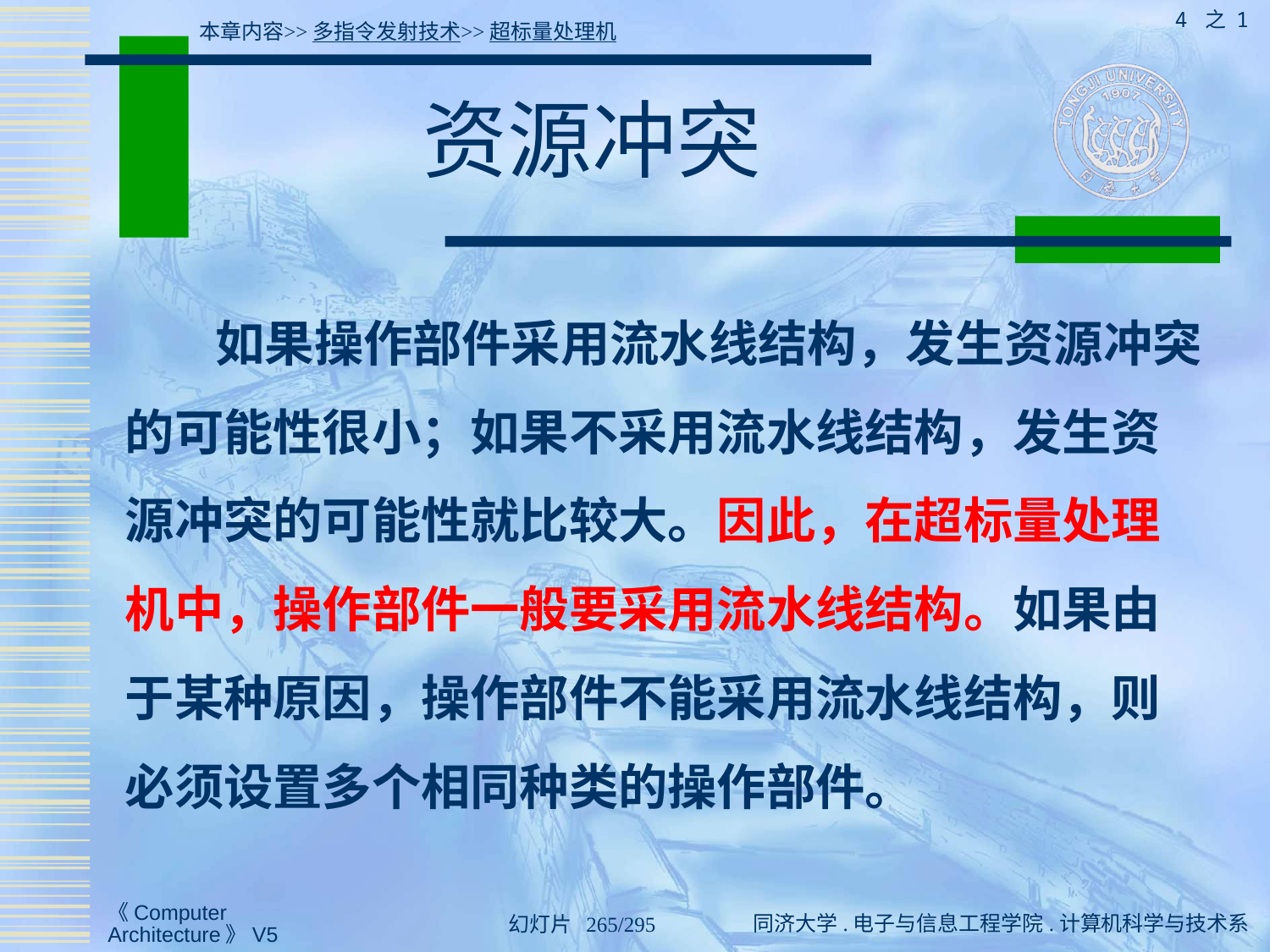

4 之 1
本章内容>>多指令发射技术>>超标量处理机
# 资源冲突
       如果操作部件采用流水线结构，发生资源冲突的可能性很小；如果不采用流水线结构，发生资源冲突的可能性就比较大。因此，在超标量处理机中，操作部件一般要采用流水线结构。如果由于某种原因，操作部件不能采用流水线结构，则必须设置多个相同种类的操作部件。